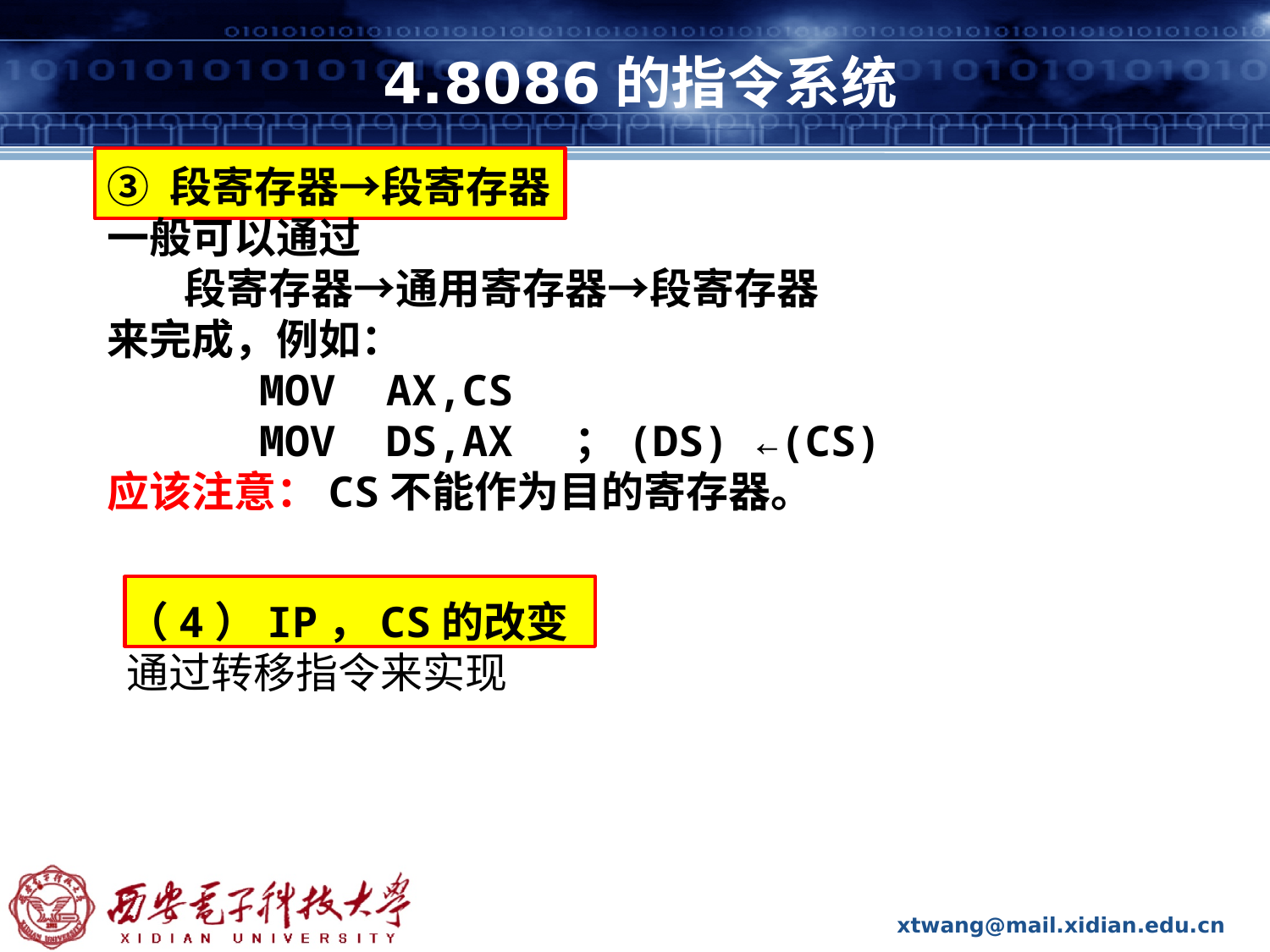

# 4.8086的指令系统

③ 段寄存器→段寄存器
一般可以通过
       段寄存器→通用寄存器→段寄存器
来完成，例如：
      MOV  AX,CS
      MOV  DS,AX  ；(DS) ←(CS)
应该注意：CS不能作为目的寄存器。

（4）IP，CS的改变
通过转移指令来实现